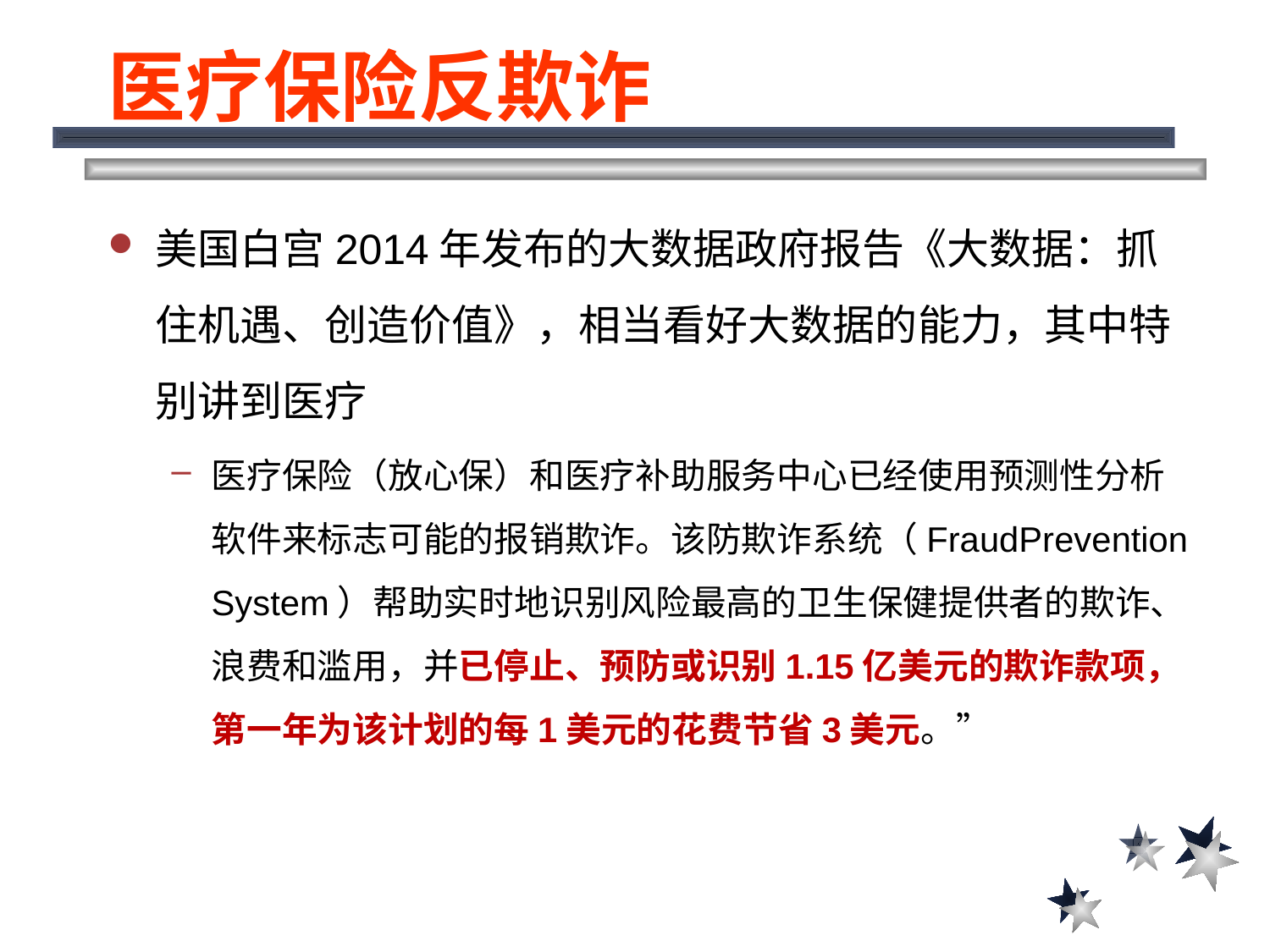

# 医疗保险反欺诈
美国白宫2014年发布的大数据政府报告《大数据：抓住机遇、创造价值》，相当看好大数据的能力，其中特别讲到医疗
医疗保险（放心保）和医疗补助服务中心已经使用预测性分析软件来标志可能的报销欺诈。该防欺诈系统（FraudPrevention System）帮助实时地识别风险最高的卫生保健提供者的欺诈、浪费和滥用，并已停止、预防或识别1.15亿美元的欺诈款项，第一年为该计划的每1美元的花费节省3美元。”